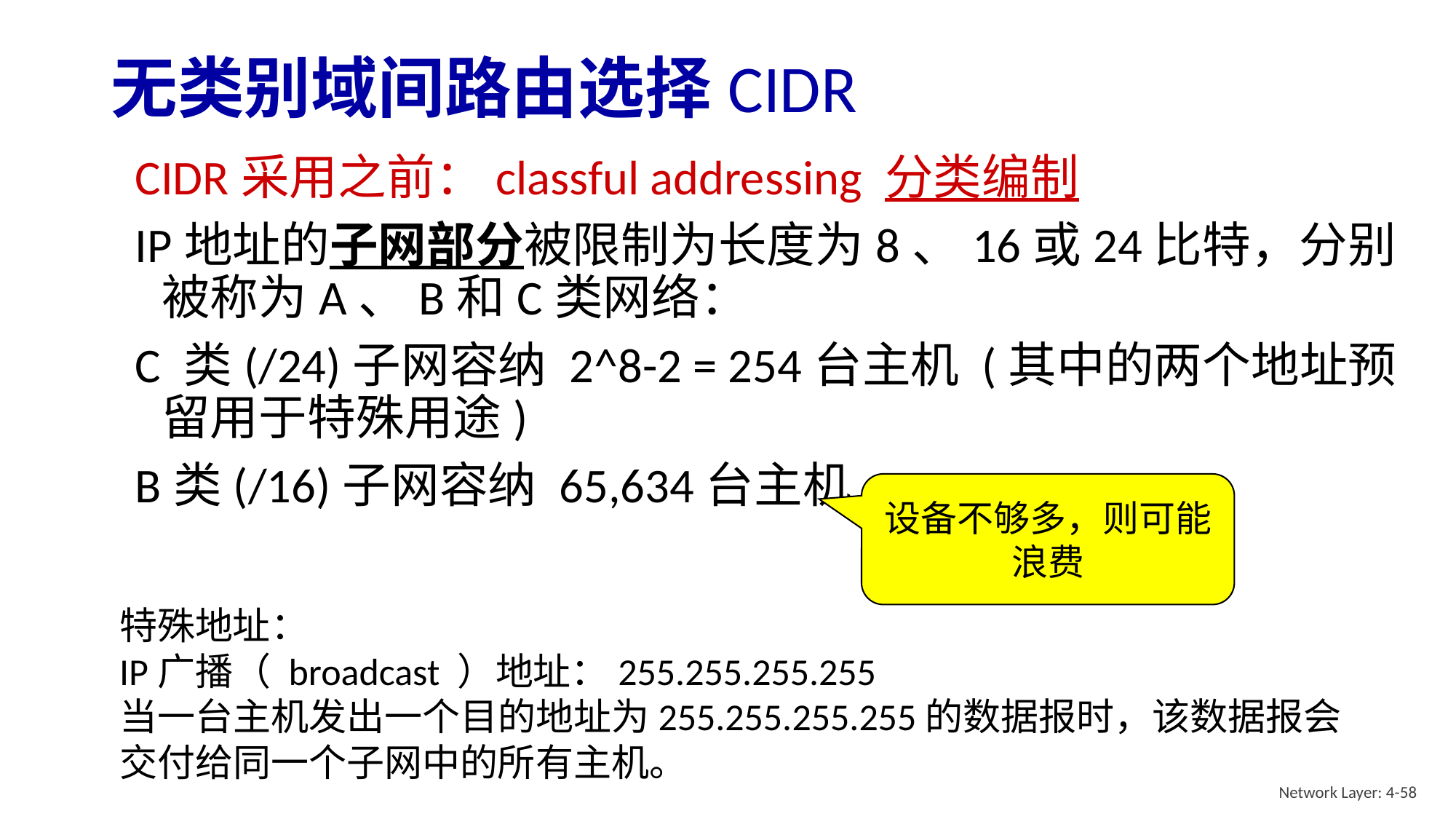

# 无类别域间路由选择CIDR
CIDR采用之前：classful addressing 分类编制
IP地址的子网部分被限制为长度为8、16或24比特，分别被称为A、B和C类网络：
C 类(/24)子网容纳 2^8-2 = 254台主机 (其中的两个地址预留用于特殊用途)
B类(/16)子网容纳 65,634台主机
设备不够多，则可能浪费
特殊地址：
IP广播（ broadcast ）地址：255.255.255.255
当一台主机发出一个目的地址为255.255.255.255的数据报时，该数据报会交付给同一个子网中的所有主机。
Network Layer: 4-58